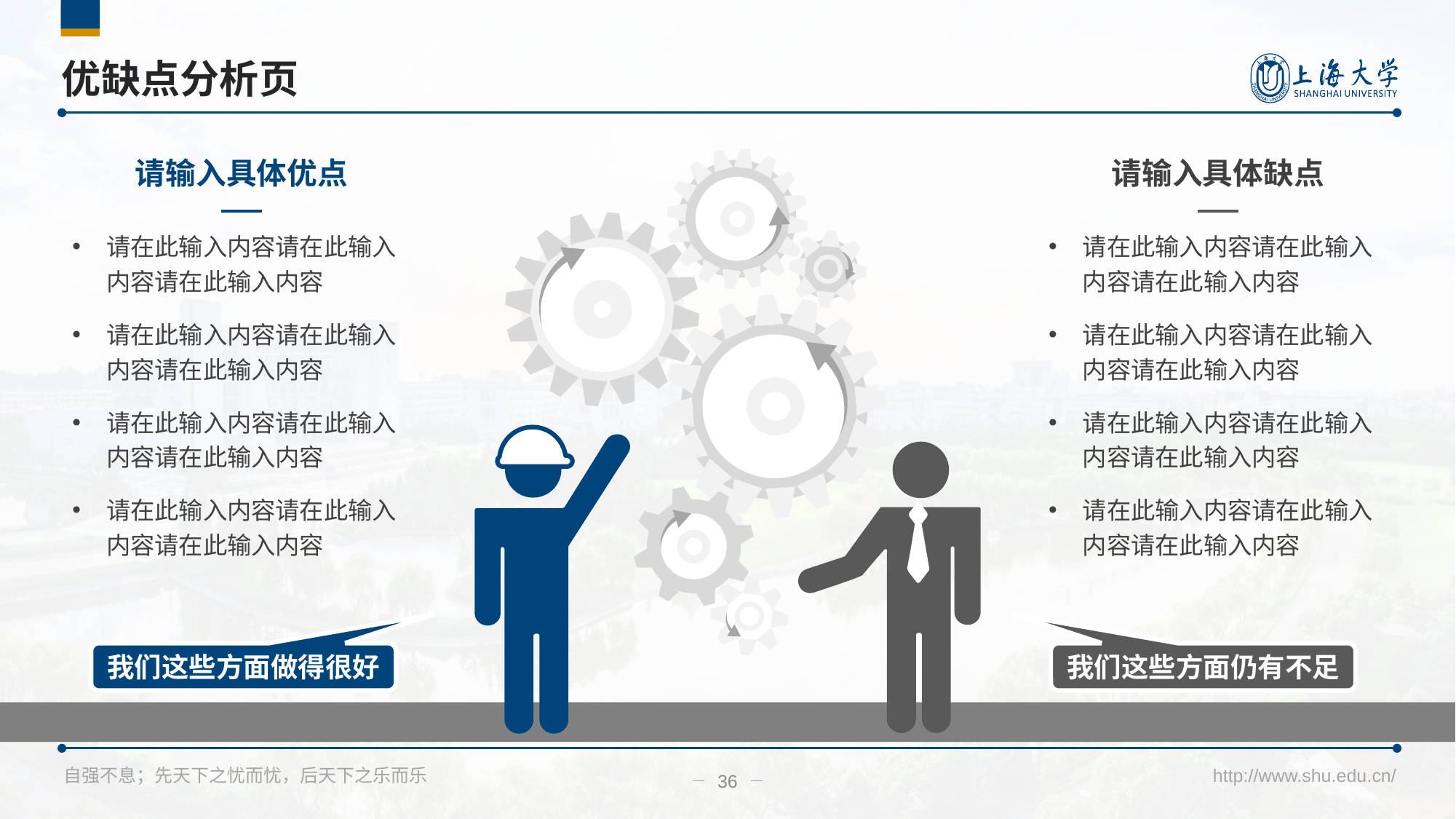

# 优缺点分析页
请输入具体优点
请在此输入内容请在此输入内容请在此输入内容
请在此输入内容请在此输入内容请在此输入内容
请在此输入内容请在此输入内容请在此输入内容
请在此输入内容请在此输入内容请在此输入内容
请输入具体缺点
请在此输入内容请在此输入内容请在此输入内容
请在此输入内容请在此输入内容请在此输入内容
请在此输入内容请在此输入内容请在此输入内容
请在此输入内容请在此输入内容请在此输入内容

我们这些方面做得很好

我们这些方面仍有不足
36